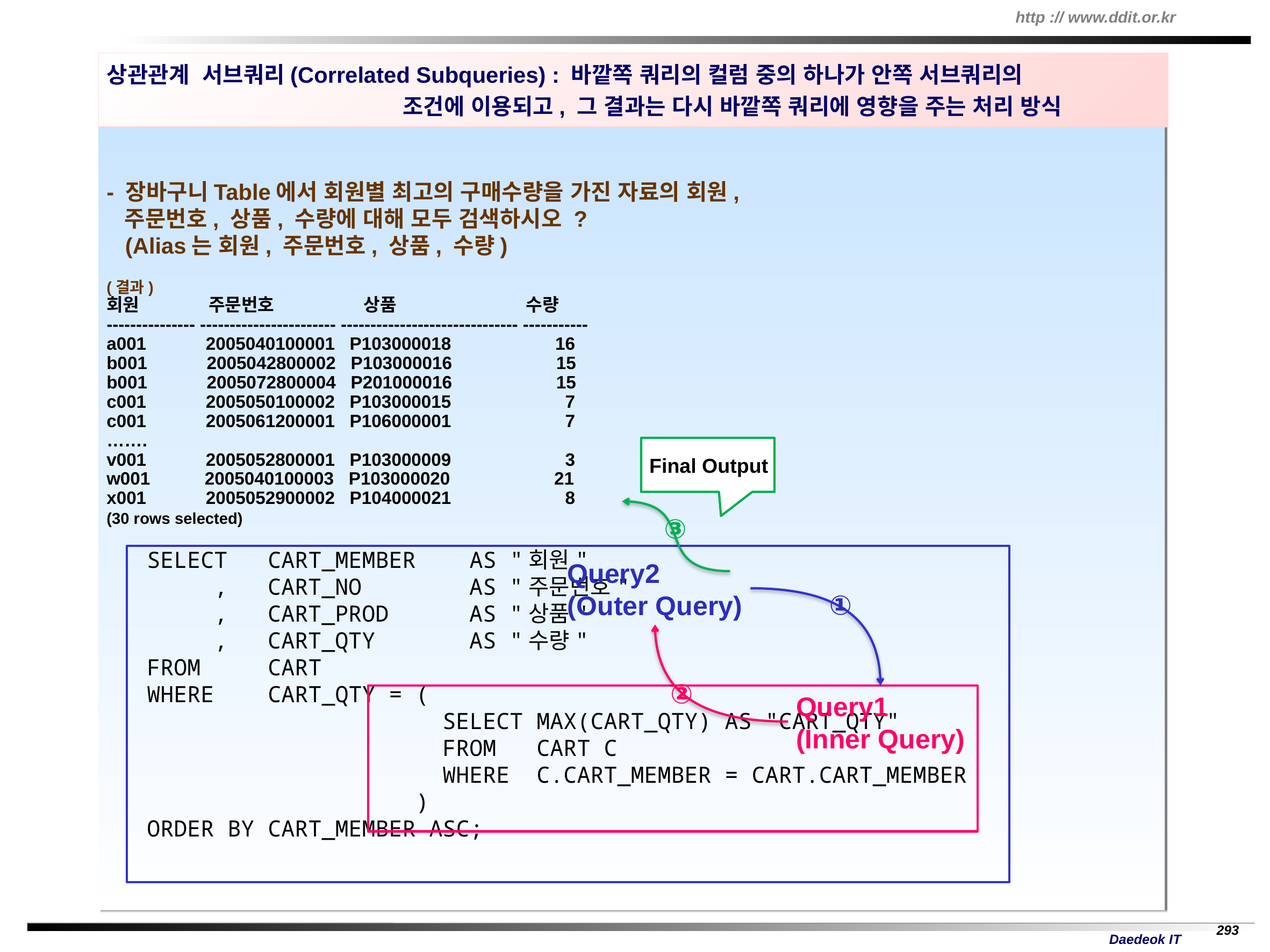

상관관계  서브쿼리(Correlated Subqueries) : 바깥쪽 쿼리의 컬럼 중의 하나가 안쪽 서브쿼리의
                                              조건에 이용되고, 그 결과는 다시 바깥쪽 쿼리에 영향을 주는 처리 방식
- 장바구니Table에서 회원별 최고의 구매수량을 가진 자료의 회원,
  주문번호, 상품, 수량에 대해 모두 검색하시오 ?
   (Alias는 회원, 주문번호, 상품, 수량)

(결과)
회원              주문번호                  상품                          수량
--------------- ----------------------- ------------------------------ -----------
a001            2005040100001   P103000018                     16
b001            2005042800002   P103000016                     15
b001            2005072800004   P201000016                     15
c001            2005050100002   P103000015                       7
c001            2005061200001   P106000001                       7
…….
v001            2005052800001   P103000009                       3
w001           2005040100003   P103000020                     21
x001            2005052900002   P104000021                       8
(30 rows selected)

SELECT   CART_MEMBER    AS "회원"
     ,   CART_NO        AS "주문번호"
     ,   CART_PROD      AS "상품"
     ,   CART_QTY       AS "수량"
FROM     CART
WHERE    CART_QTY = (
                      SELECT MAX(CART_QTY) AS "CART_QTY"
                      FROM   CART C
                      WHERE  C.CART_MEMBER = CART.CART_MEMBER
                    )
ORDER BY CART_MEMBER ASC;
Final Output
③

Query2
(Outer Query)
①
②

Query1
(Inner Query)